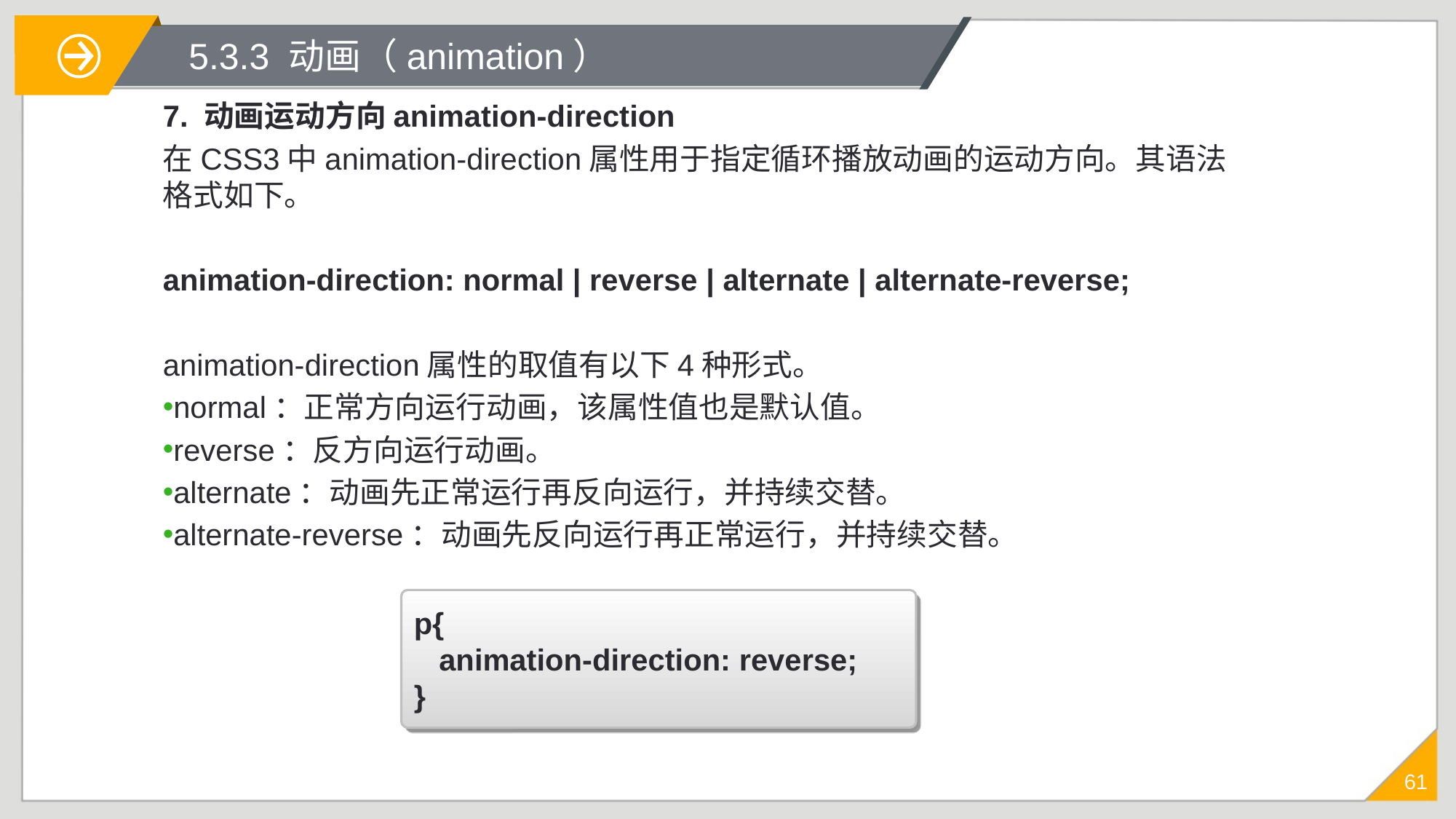

# 5.3.3 动画（animation）
7. 动画运动方向animation-direction
在CSS3中animation-direction属性用于指定循环播放动画的运动方向。其语法格式如下。

animation-direction: normal | reverse | alternate | alternate-reverse;

animation-direction属性的取值有以下4种形式。
normal：正常方向运行动画，该属性值也是默认值。
reverse：反方向运行动画。
alternate：动画先正常运行再反向运行，并持续交替。
alternate-reverse：动画先反向运行再正常运行，并持续交替。
p{
   animation-direction: reverse;
}